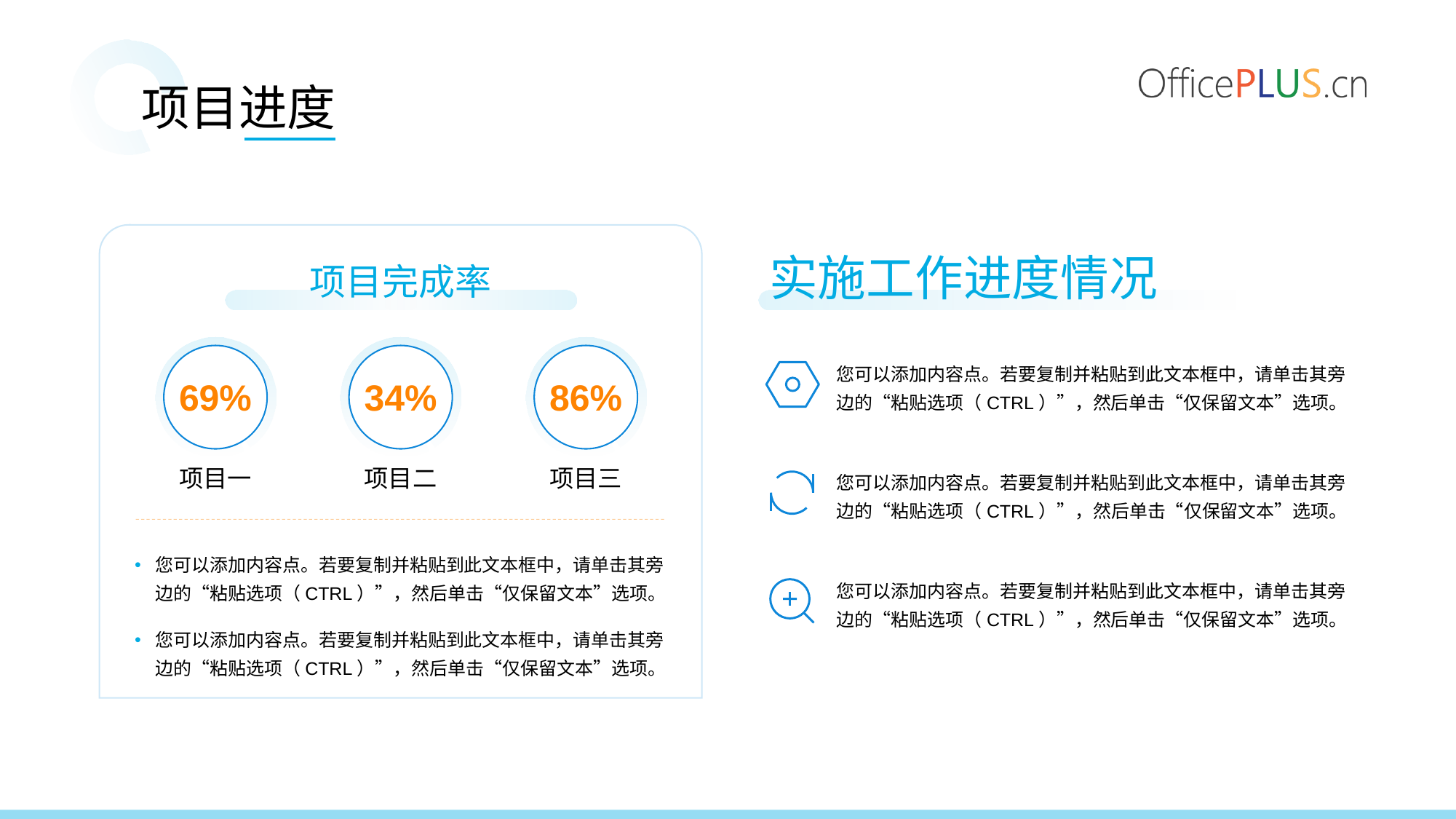

项目进度

实施工作进度情况
项目完成率

您可以添加内容点。若要复制并粘贴到此文本框中，请单击其旁边的“粘贴选项（CTRL）”，然后单击“仅保留文本”选项。

69%
34%
86%

项目一
项目二
项目三
您可以添加内容点。若要复制并粘贴到此文本框中，请单击其旁边的“粘贴选项（CTRL）”，然后单击“仅保留文本”选项。

您可以添加内容点。若要复制并粘贴到此文本框中，请单击其旁边的“粘贴选项（CTRL）”，然后单击“仅保留文本”选项。
您可以添加内容点。若要复制并粘贴到此文本框中，请单击其旁边的“粘贴选项（CTRL）”，然后单击“仅保留文本”选项。
您可以添加内容点。若要复制并粘贴到此文本框中，请单击其旁边的“粘贴选项（CTRL）”，然后单击“仅保留文本”选项。